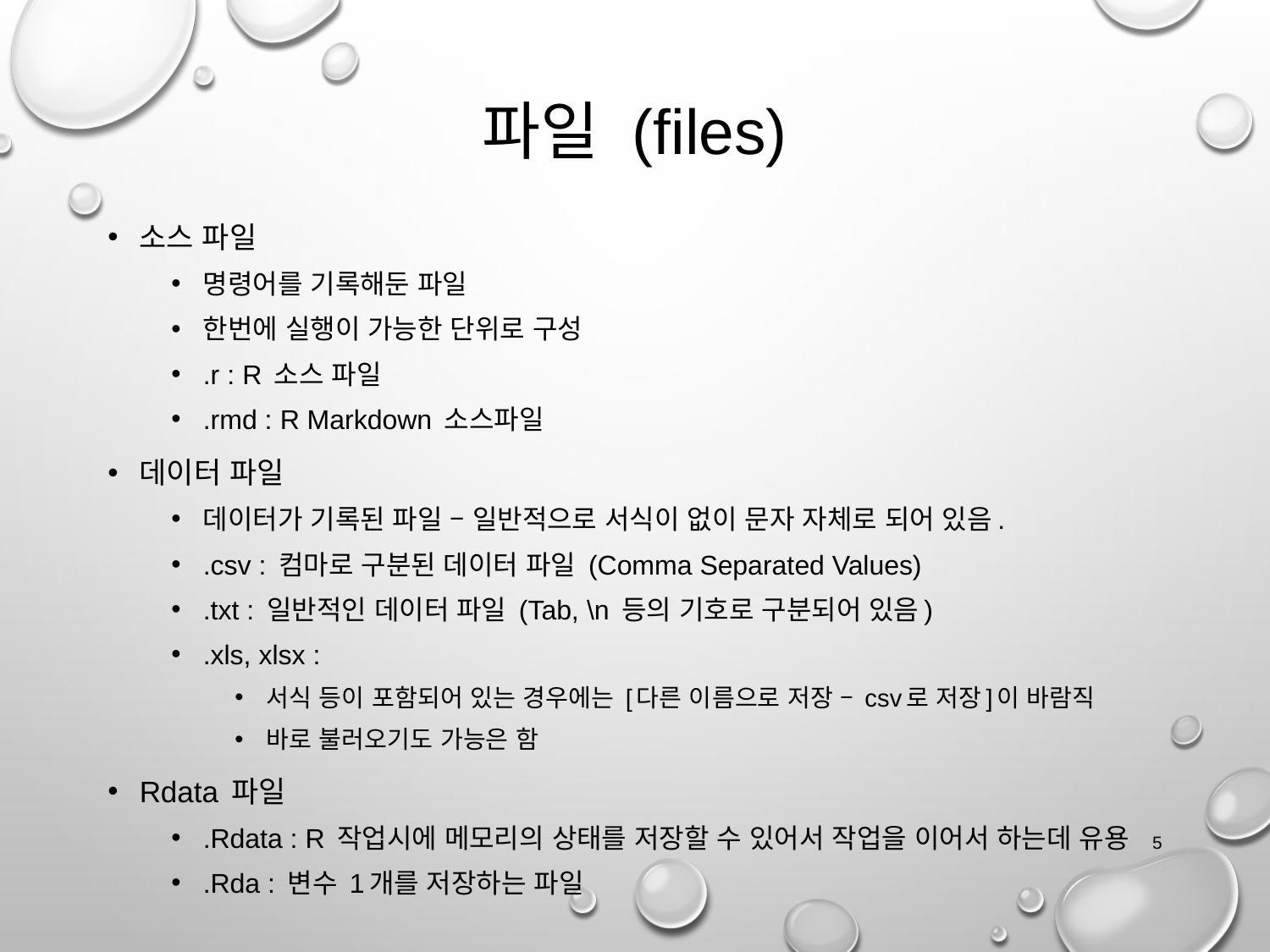

# 파일 (files)
소스 파일
명령어를 기록해둔 파일
한번에 실행이 가능한 단위로 구성
.r : R 소스 파일
.rmd : R Markdown 소스파일
데이터 파일
데이터가 기록된 파일 – 일반적으로 서식이 없이 문자 자체로 되어 있음.
.csv : 컴마로 구분된 데이터 파일 (Comma Separated Values)
.txt : 일반적인 데이터 파일 (Tab, \n 등의 기호로 구분되어 있음)
.xls, xlsx :
서식 등이 포함되어 있는 경우에는 [다른 이름으로 저장 – csv로 저장]이 바람직
바로 불러오기도 가능은 함
Rdata 파일
.Rdata : R 작업시에 메모리의 상태를 저장할 수 있어서 작업을 이어서 하는데 유용
.Rda : 변수 1개를 저장하는 파일
5